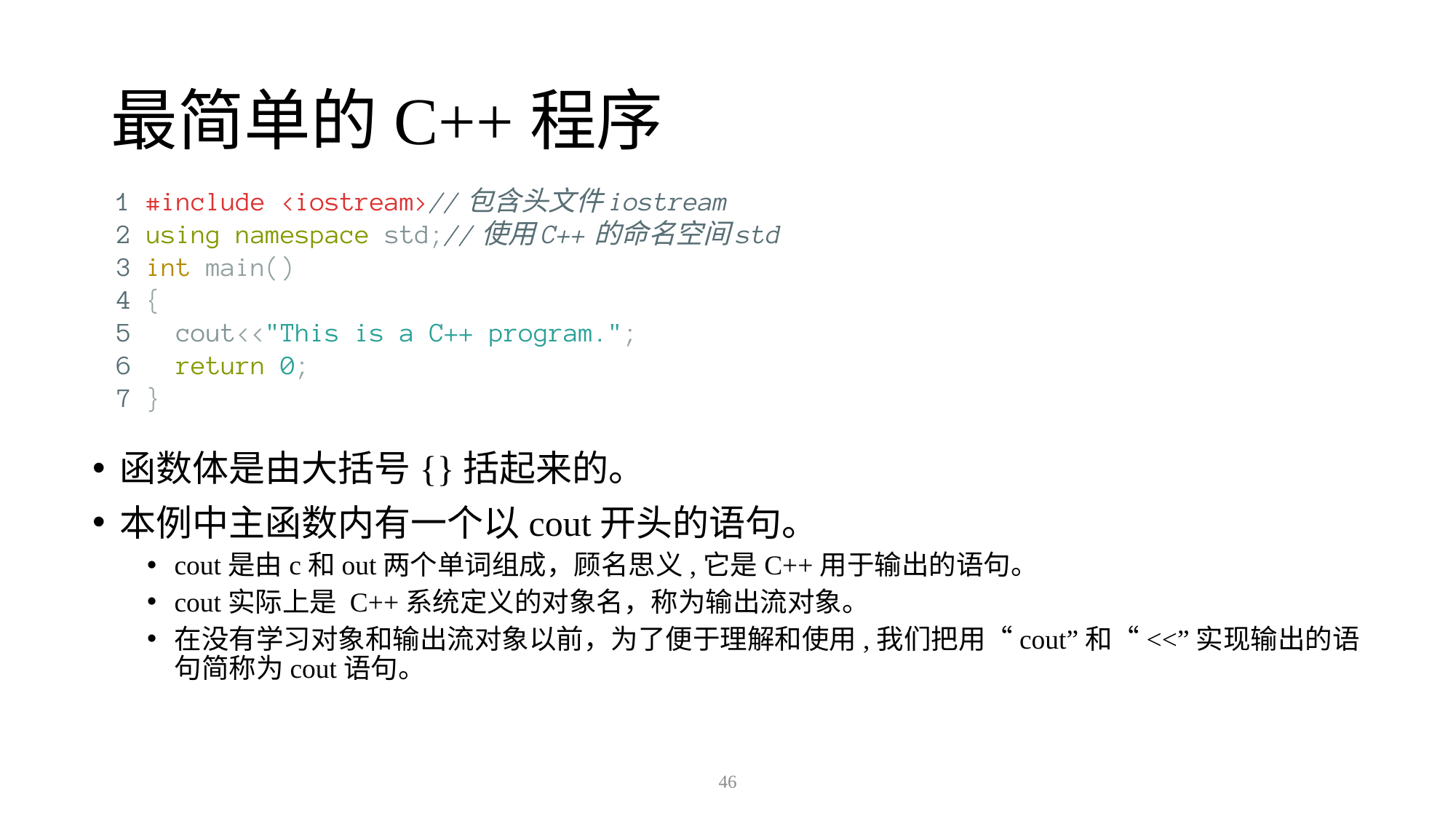

# 最简单的C++程序
 1 #include <iostream>//包含头文件iostream
 2 using namespace std;//使用C++的命名空间std
 3 int main()
 4 {
 5   cout<<"This is a C++ program.";
 6   return 0;
 7 }
函数体是由大括号{}括起来的。
本例中主函数内有一个以cout开头的语句。
cout是由c和out两个单词组成，顾名思义,它是C++用于输出的语句。
cout实际上是 C++系统定义的对象名，称为输出流对象。
在没有学习对象和输出流对象以前，为了便于理解和使用,我们把用“cout”和“<<”实现输出的语句简称为cout语句。
46